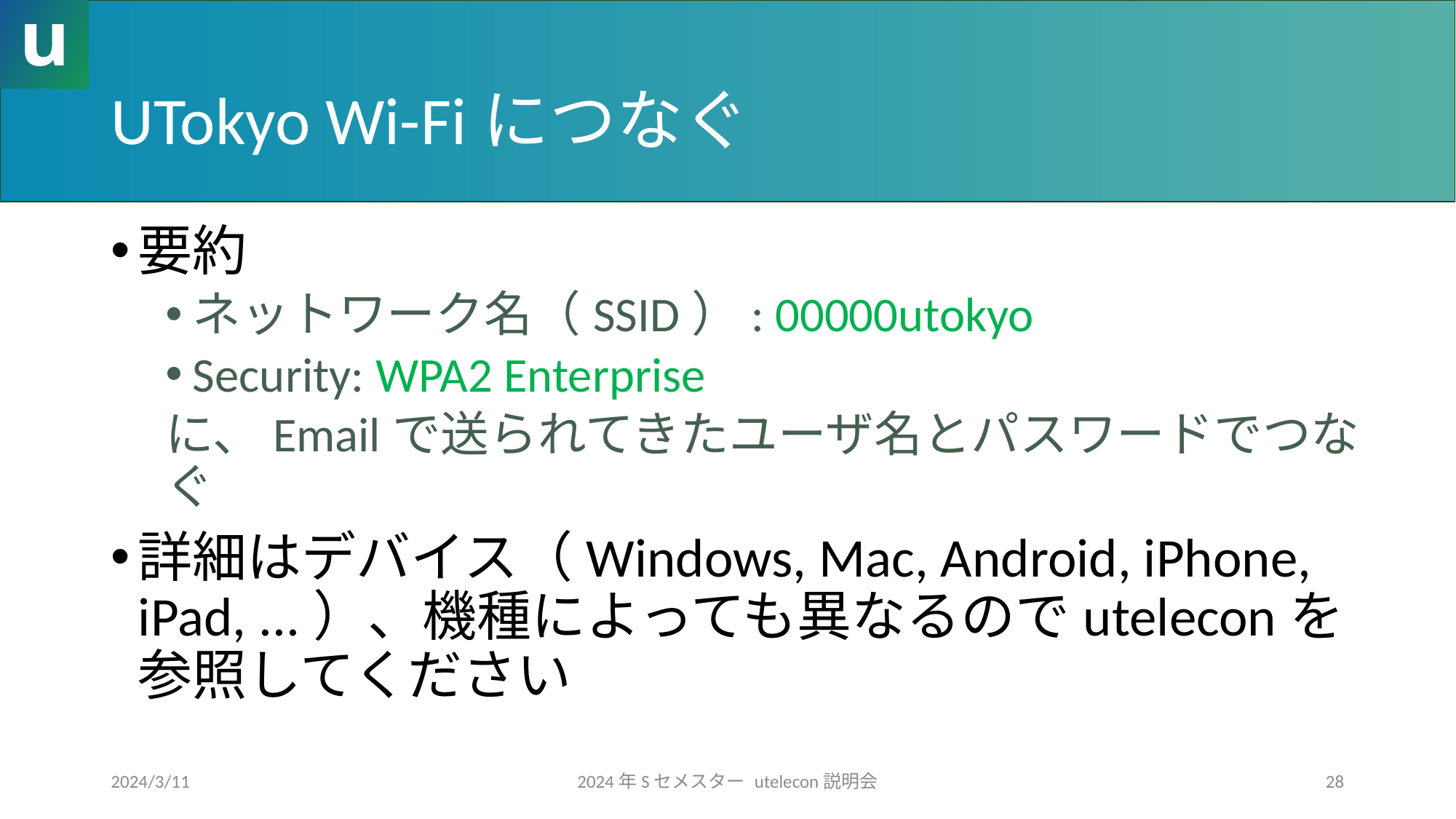

# UTokyo Wi-Fiにつなぐ
要約
ネットワーク名（SSID）: 00000utokyo
Security: WPA2 Enterprise
に、Emailで送られてきたユーザ名とパスワードでつなぐ
詳細はデバイス（Windows, Mac, Android, iPhone, iPad, ...）、機種によっても異なるのでuteleconを参照してください
2024/3/11
2024年Sセメスター utelecon説明会
28